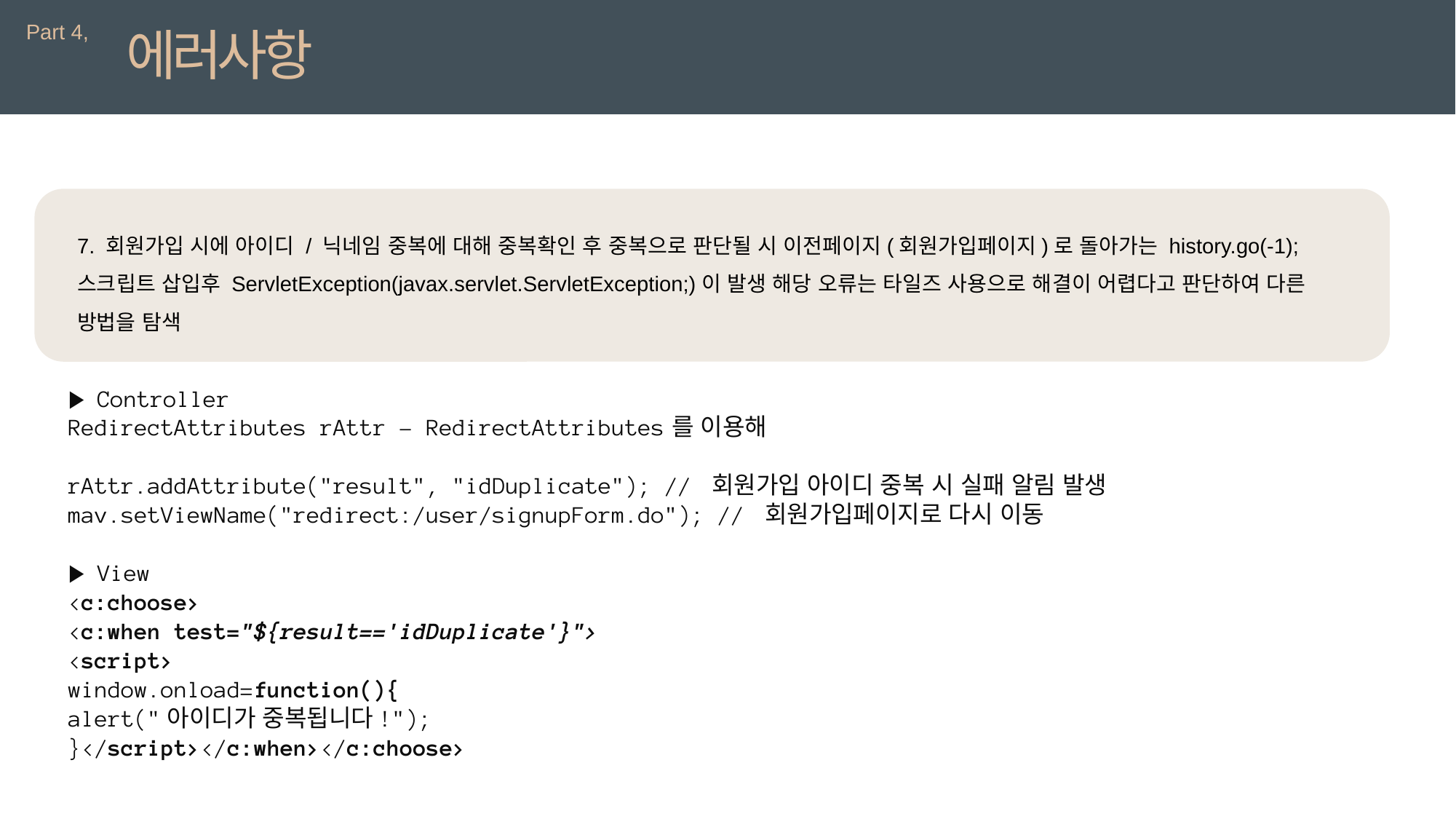

Part 4,
에러사항

7. 회원가입 시에 아이디 / 닉네임 중복에 대해 중복확인 후 중복으로 판단될 시 이전페이지(회원가입페이지)로 돌아가는 history.go(-1); 스크립트 삽입후 ServletException(javax.servlet.ServletException;)이 발생 해당 오류는 타일즈 사용으로 해결이 어렵다고 판단하여 다른 방법을 탐색
▶ Controller
RedirectAttributes rAttr – RedirectAttributes를 이용해

rAttr.addAttribute("result", "idDuplicate"); // 회원가입 아이디 중복 시 실패 알림 발생
mav.setViewName("redirect:/user/signupForm.do"); // 회원가입페이지로 다시 이동

▶ View
<c:choose>
<c:when test="${result=='idDuplicate'}">
<script>
window.onload=function(){
alert("아이디가 중복됩니다!");
}</script></c:when></c:choose>